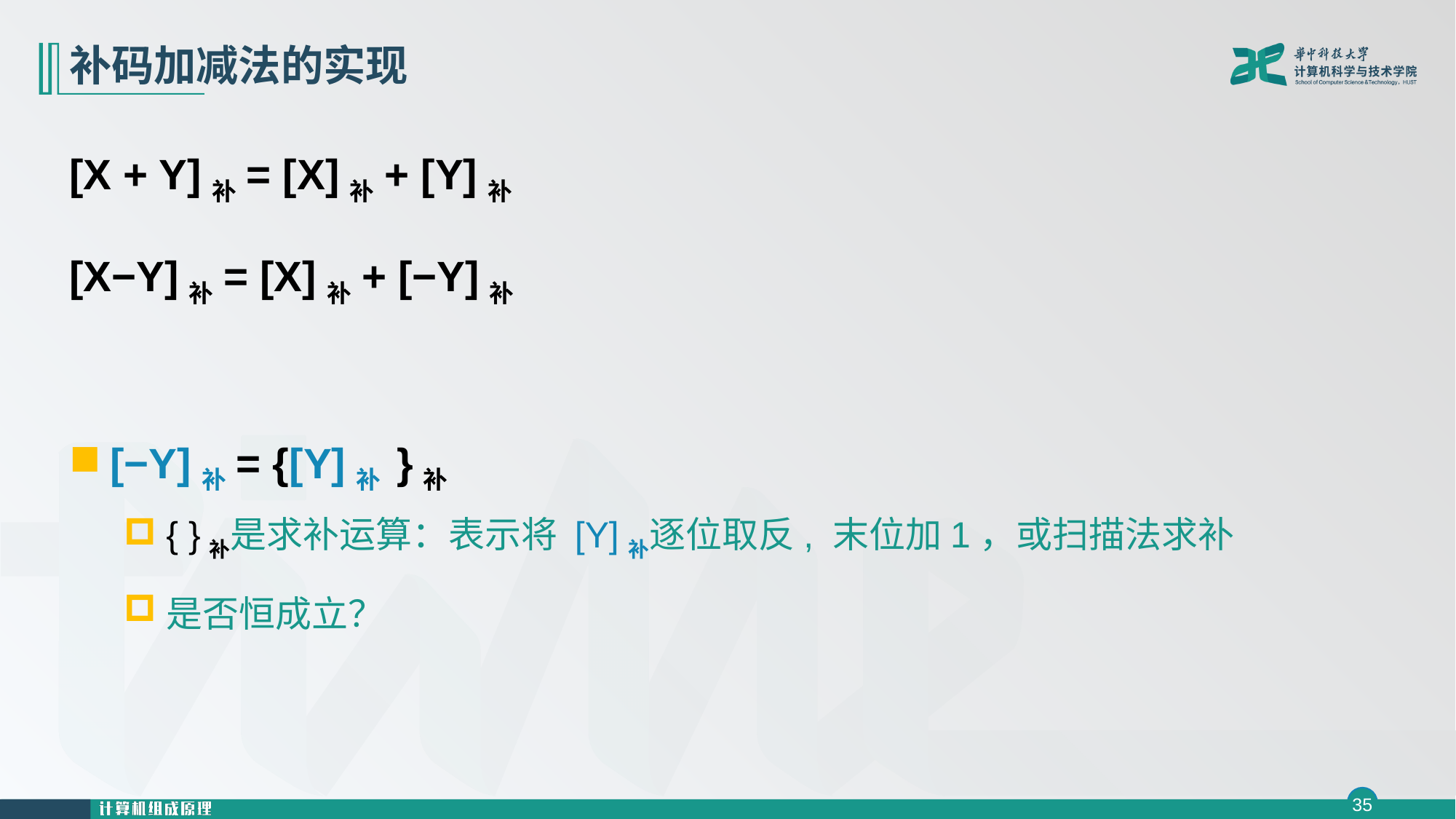

# 补码加减法的实现
[X + Y]补= [X]补+ [Y]补
[X−Y]补= [X]补+ [−Y]补

[−Y]补= {[Y]补 }补
{ }补是求补运算：表示将 [Y]补逐位取反, 末位加1，或扫描法求补
是否恒成立？